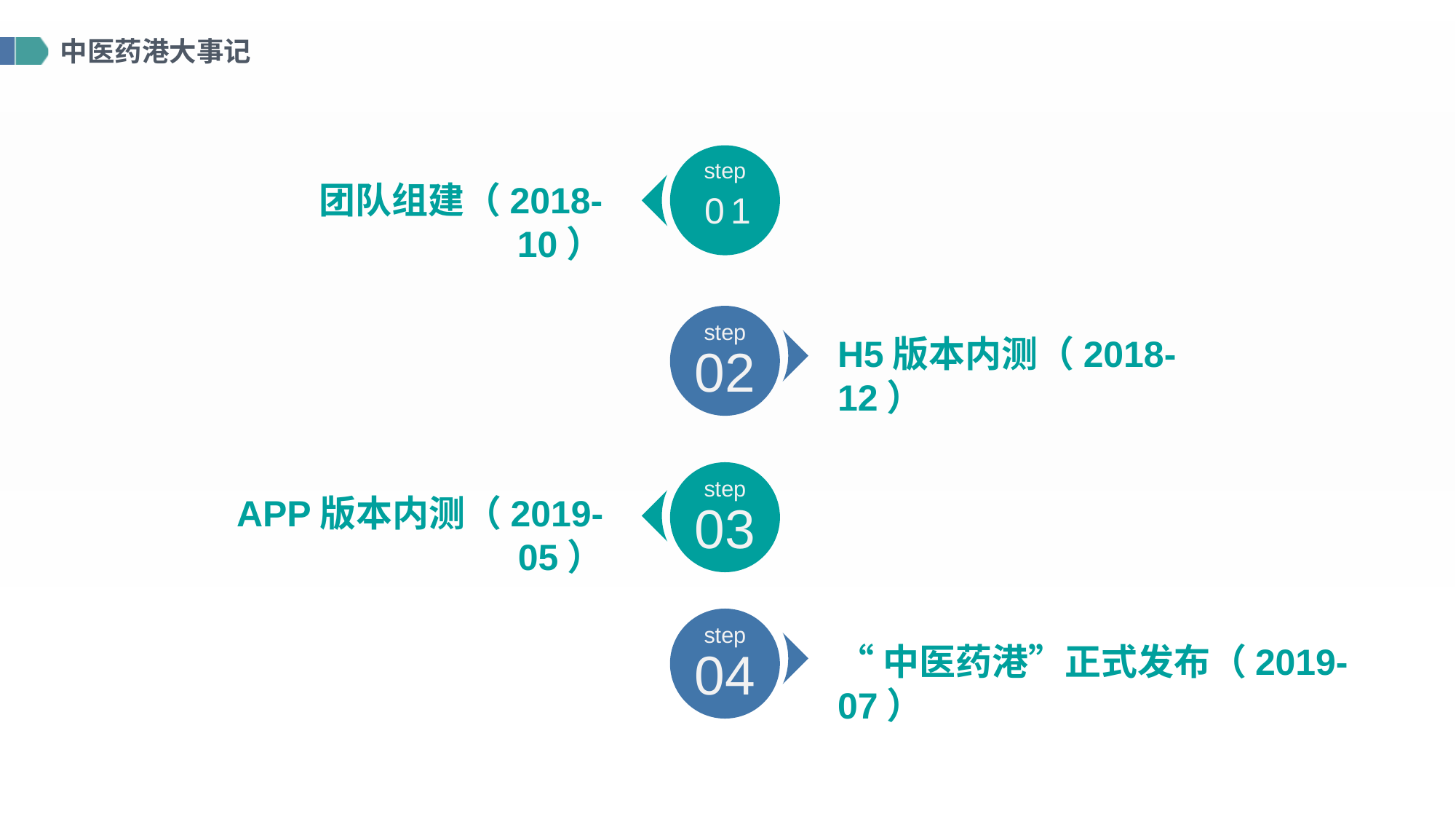

中医药港大事记

step
01
团队组建（2018-10）

step
02
H5版本内测（2018-12）

step
03
APP版本内测（2019-05）

step
04
“中医药港”正式发布（2019-07）